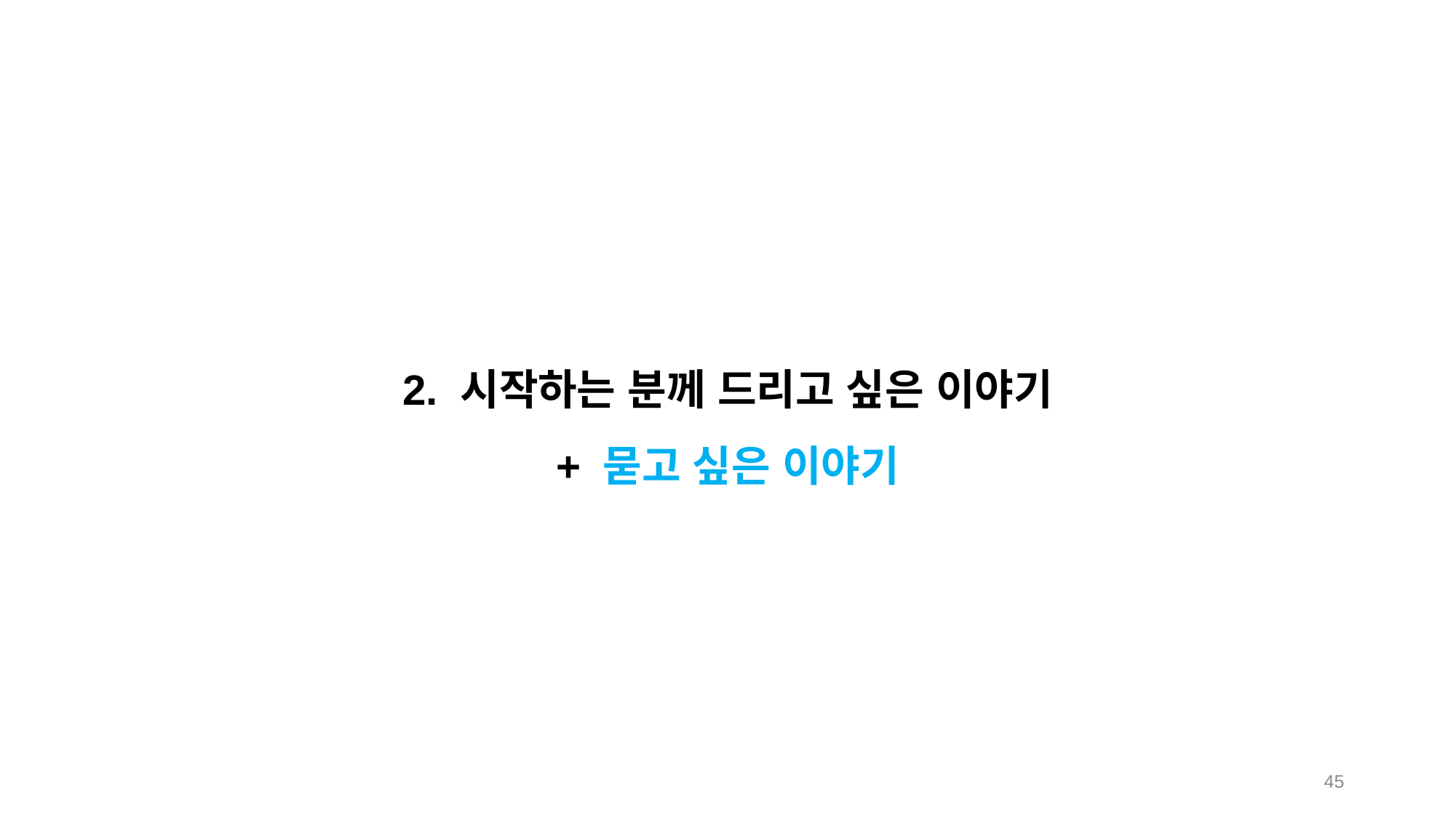

2. 시작하는 분께 드리고 싶은 이야기
+ 묻고 싶은 이야기
45